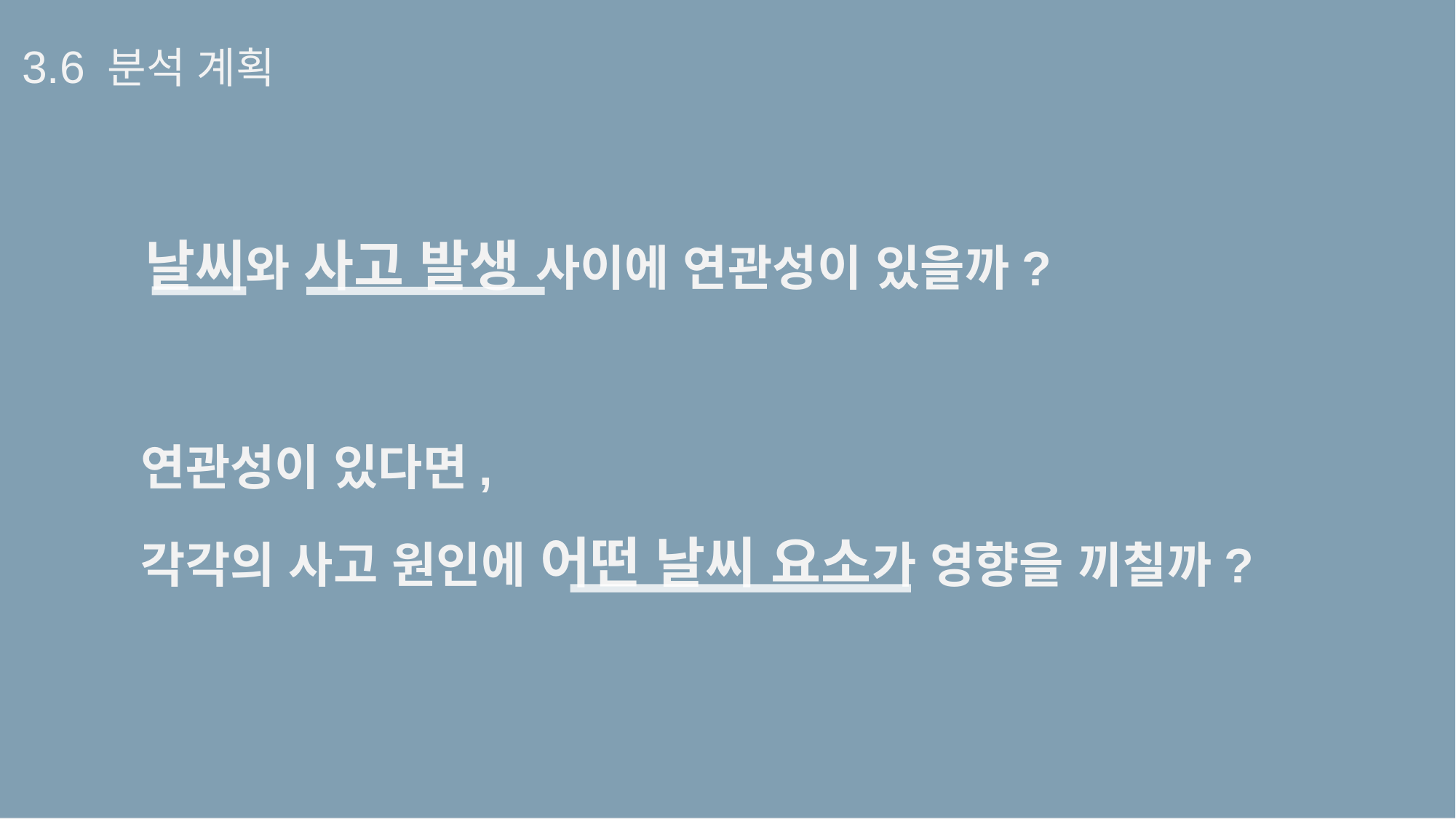

3.6 분석 계획
날씨와 사고 발생 사이에 연관성이 있을까?

연관성이 있다면,
각각의 사고 원인에 어떤 날씨 요소가 영향을 끼칠까?